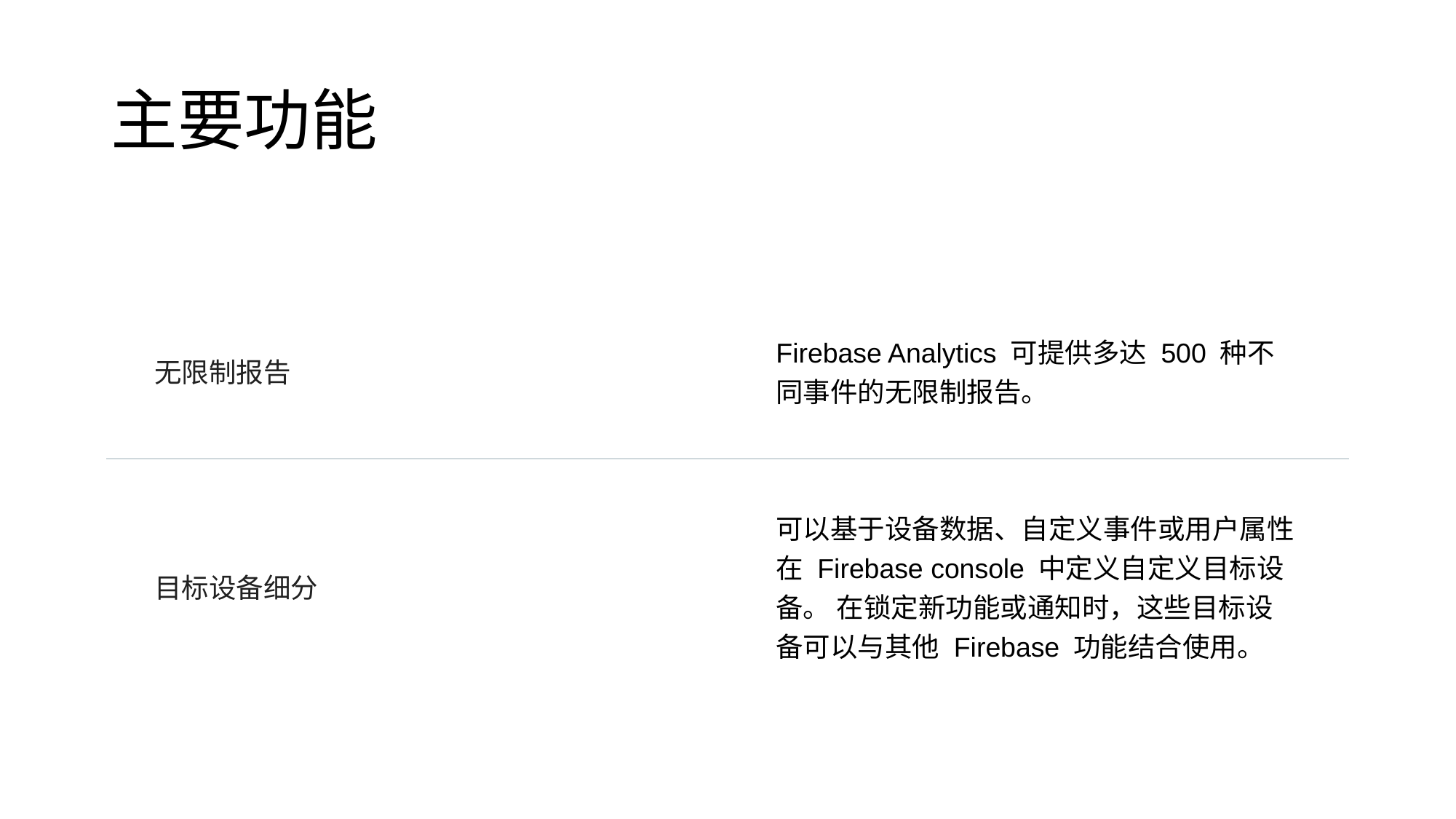

# 主要功能
| 无限制报告 | Firebase Analytics 可提供多达 500 种不同事件的无限制报告。 |
| --- | --- |
| 目标设备细分 | 可以基于设备数据、自定义事件或用户属性在 Firebase console 中定义自定义目标设备。 在锁定新功能或通知时，这些目标设备可以与其他 Firebase 功能结合使用。 |